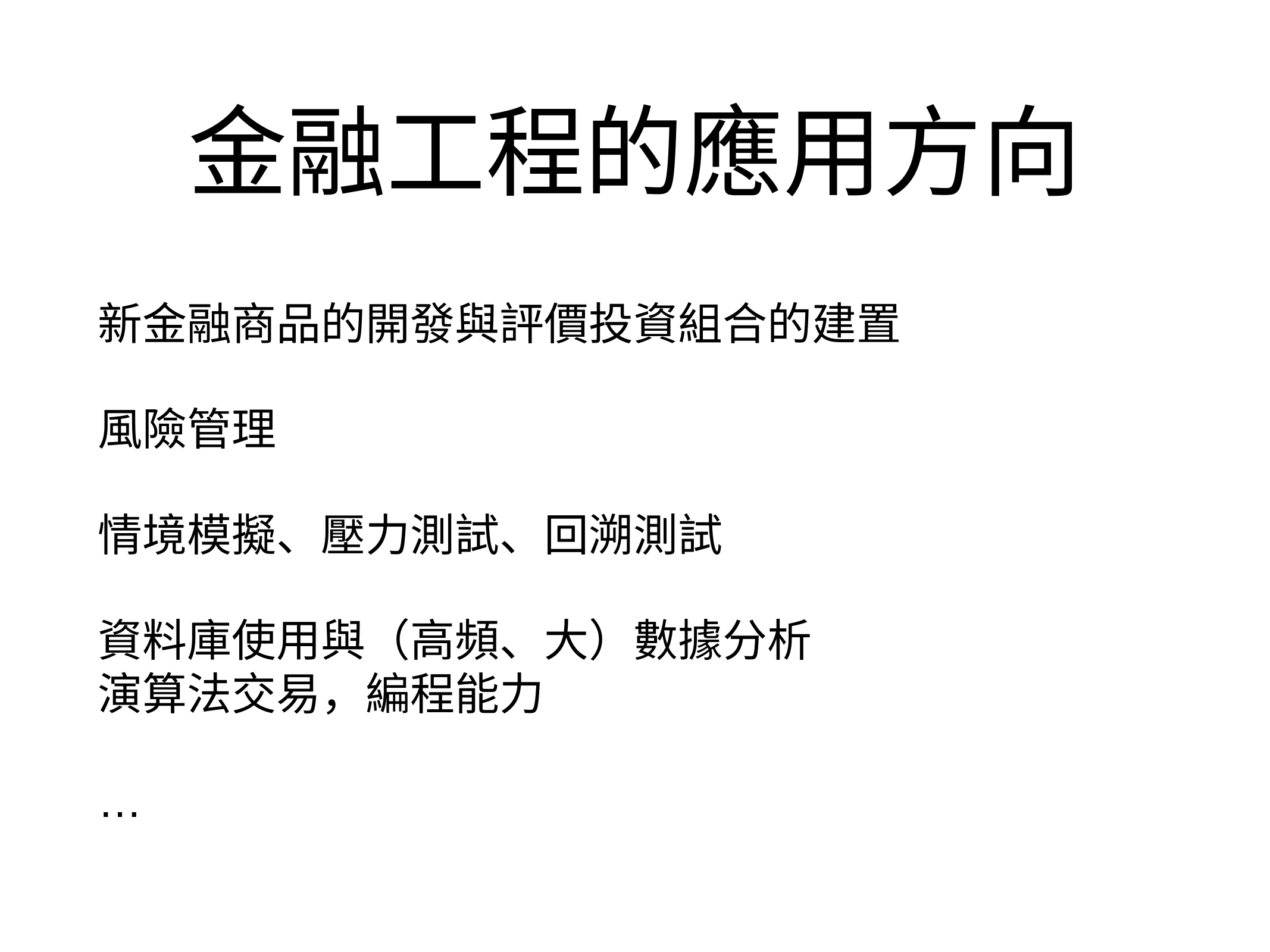

# 金融工程的應用方向
新金融商品的開發與評價投資組合的建置
風險管理
情境模擬、壓力測試、回溯測試
資料庫使用與（高頻、大）數據分析
演算法交易，編程能力

…
77